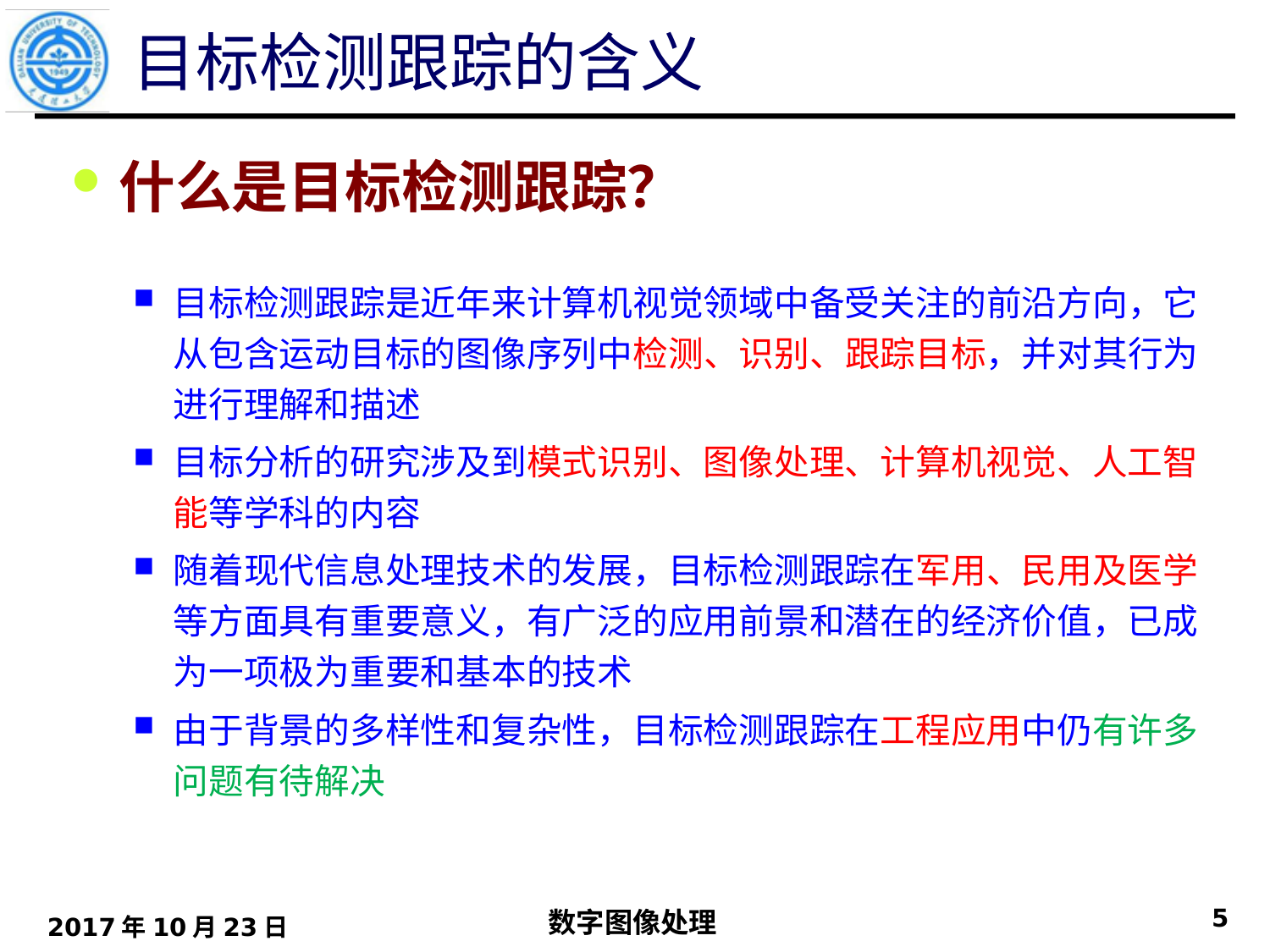

# 目标检测跟踪的含义

什么是目标检测跟踪？
目标检测跟踪是近年来计算机视觉领域中备受关注的前沿方向，它从包含运动目标的图像序列中检测、识别、跟踪目标，并对其行为进行理解和描述
目标分析的研究涉及到模式识别、图像处理、计算机视觉、人工智能等学科的内容
随着现代信息处理技术的发展，目标检测跟踪在军用、民用及医学等方面具有重要意义，有广泛的应用前景和潜在的经济价值，已成为一项极为重要和基本的技术
由于背景的多样性和复杂性，目标检测跟踪在工程应用中仍有许多问题有待解决